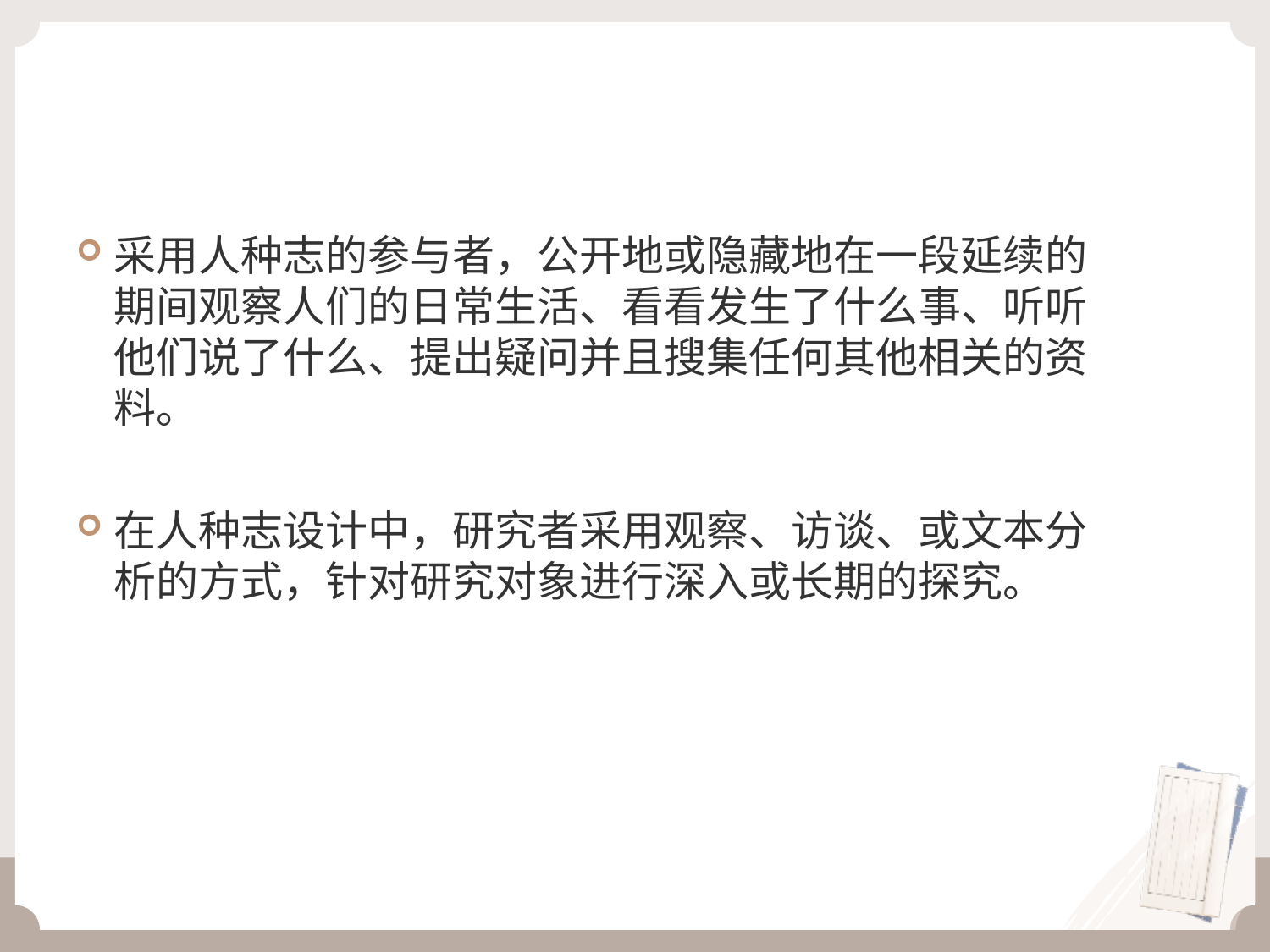

采用人种志的参与者，公开地或隐藏地在一段延续的期间观察人们的日常生活、看看发生了什么事、听听他们说了什么、提出疑问并且搜集任何其他相关的资料。

在人种志设计中，研究者采用观察、访谈、或文本分析的方式，针对研究对象进行深入或长期的探究。